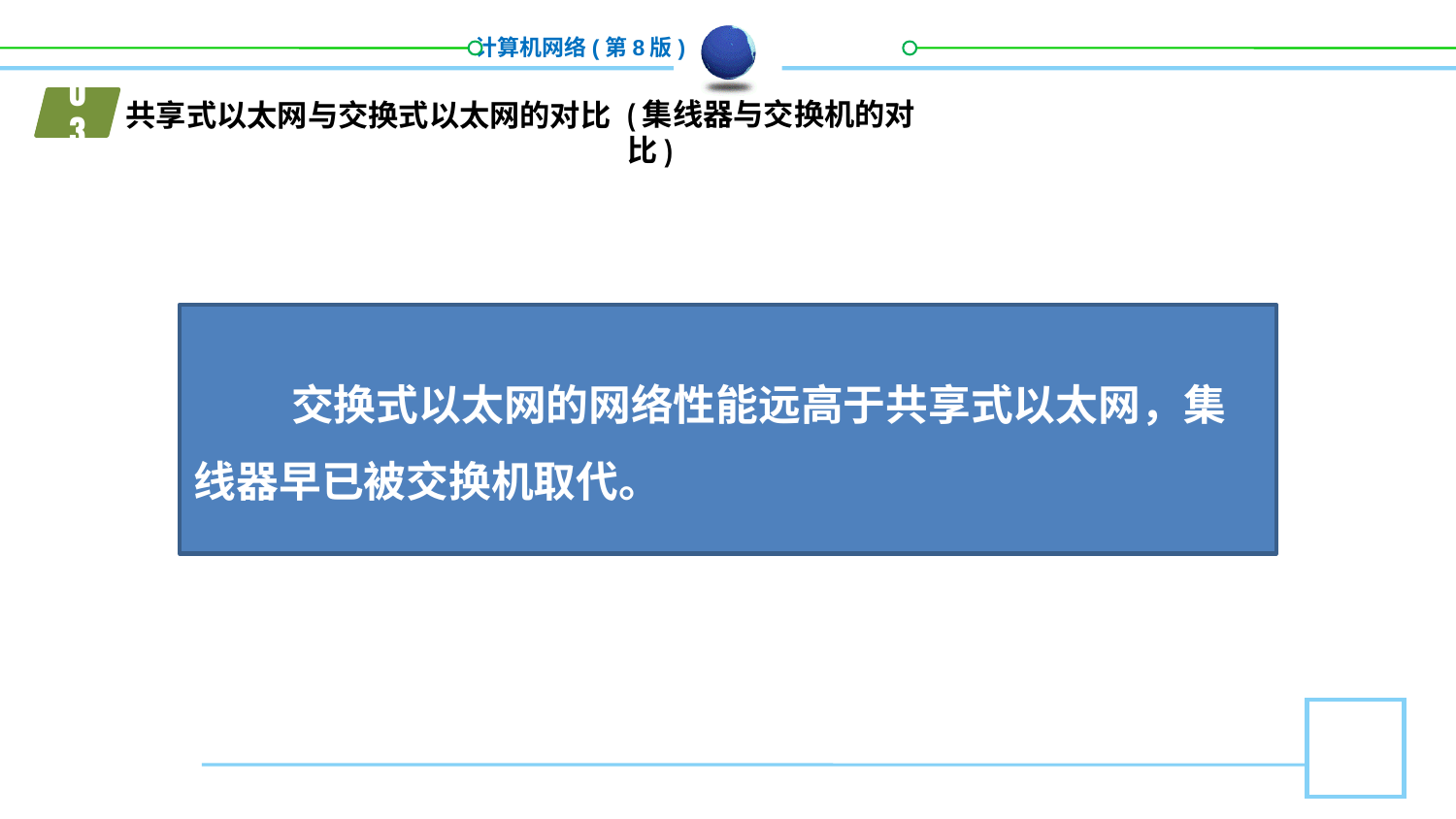

(集线器与交换机的对比)
03
01
共享式以太网与交换式以太网的对比
         交换式以太网的网络性能远高于共享式以太网，集线器早已被交换机取代。